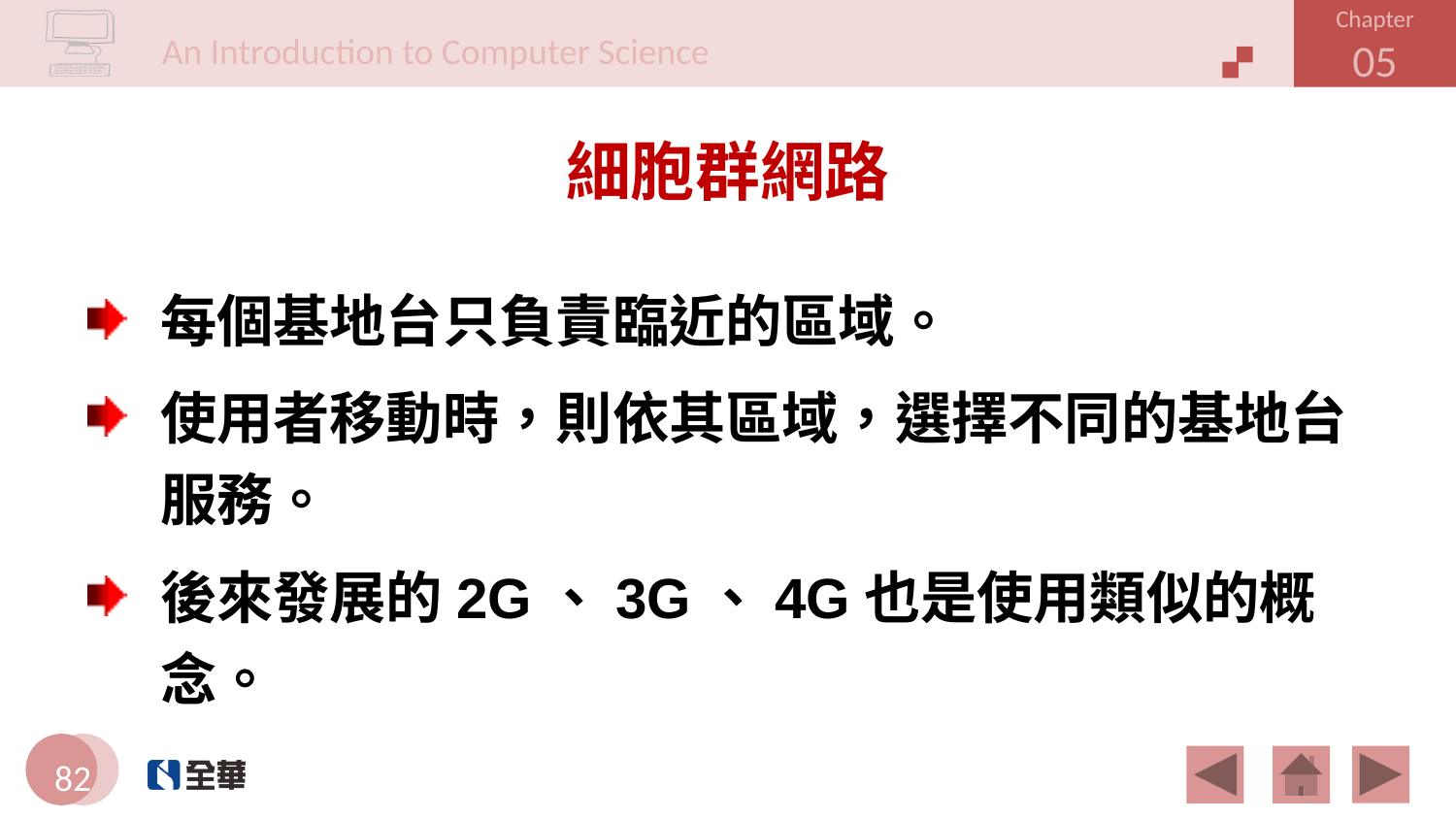

# 細胞群網路
每個基地台只負責臨近的區域。
使用者移動時，則依其區域，選擇不同的基地台服務。
後來發展的2G、3G、4G也是使用類似的概念。